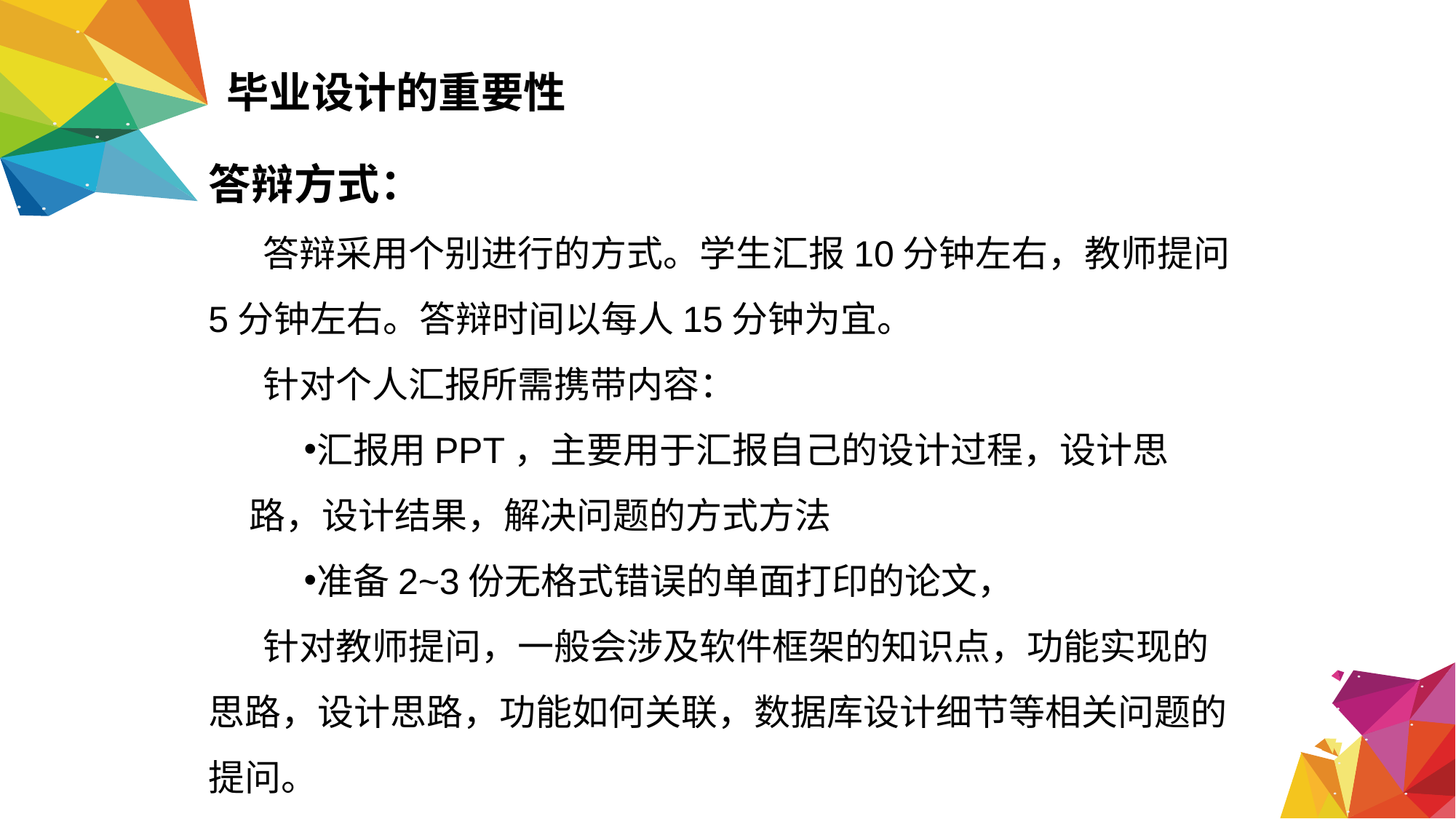

毕业设计的重要性
答辩方式：
答辩采用个别进行的方式。学生汇报10分钟左右，教师提问5分钟左右。答辩时间以每人15分钟为宜。
针对个人汇报所需携带内容：
汇报用PPT，主要用于汇报自己的设计过程，设计思路，设计结果，解决问题的方式方法
准备2~3份无格式错误的单面打印的论文，
针对教师提问，一般会涉及软件框架的知识点，功能实现的思路，设计思路，功能如何关联，数据库设计细节等相关问题的提问。